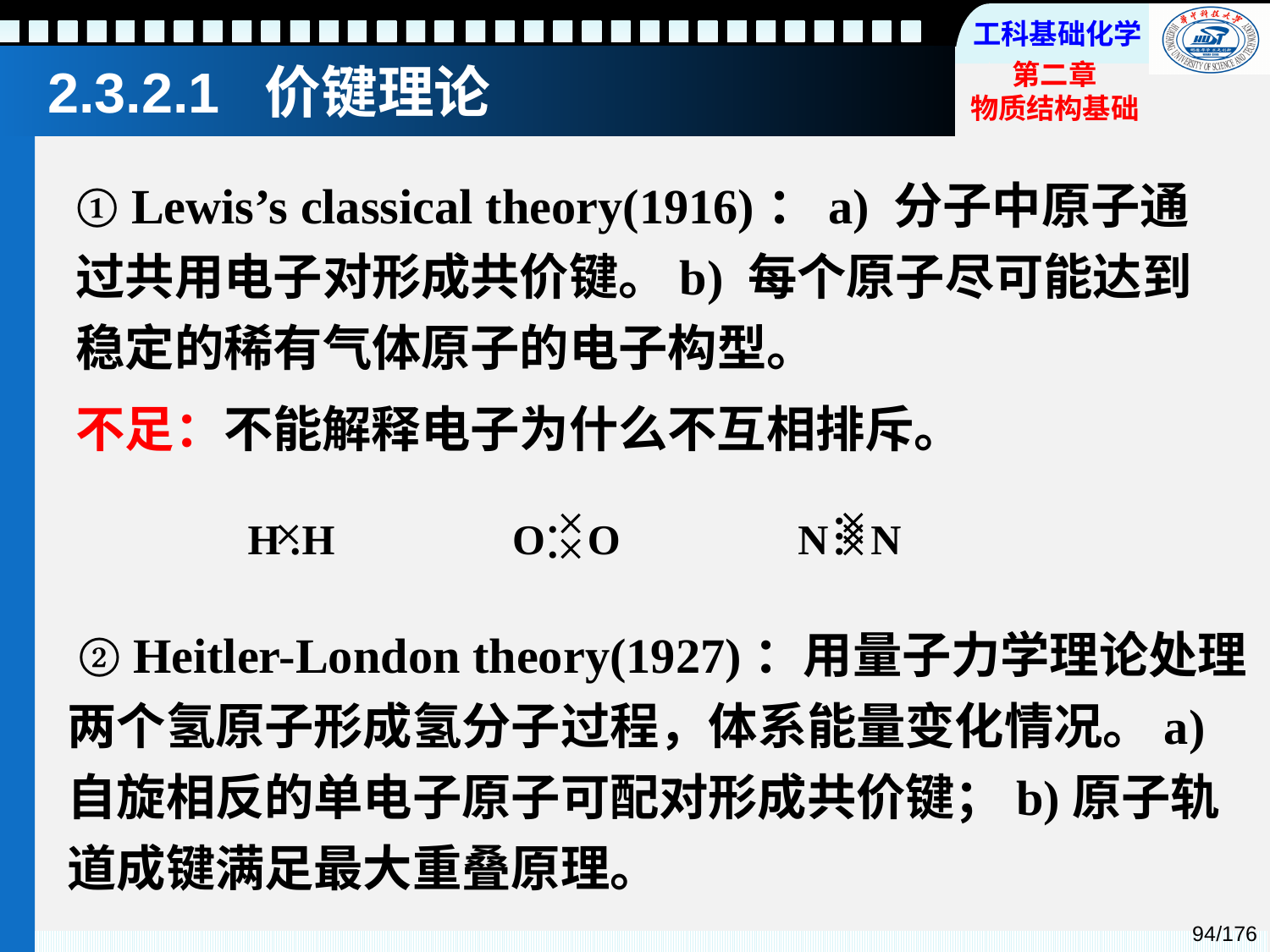

2.3.2.1  价键理论
① Lewis’s classical theory(1916)：a) 分子中原子通过共用电子对形成共价键。b) 每个原子尽可能达到稳定的稀有气体原子的电子构型。
不足：不能解释电子为什么不互相排斥。
O    O
.×
.×
N    N
.
.
.
×
×
×
H  H
×
.
 ② Heitler-London theory(1927)：用量子力学理论处理两个氢原子形成氢分子过程，体系能量变化情况。a)自旋相反的单电子原子可配对形成共价键；b)原子轨道成键满足最大重叠原理。